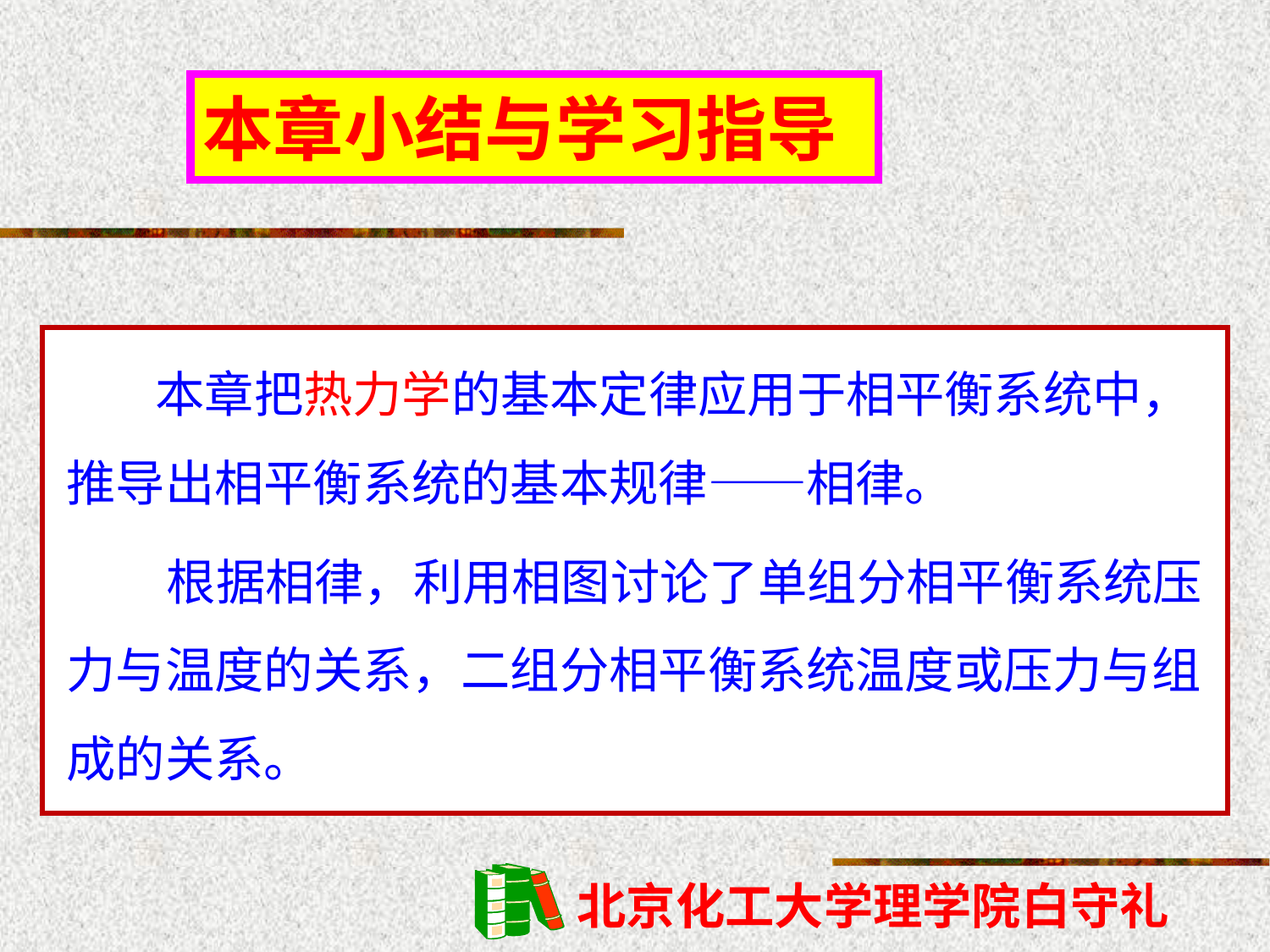

本章小结与学习指导
       本章把热力学的基本定律应用于相平衡系统中，推导出相平衡系统的基本规律——相律。
        根据相律，利用相图讨论了单组分相平衡系统压力与温度的关系，二组分相平衡系统温度或压力与组成的关系。